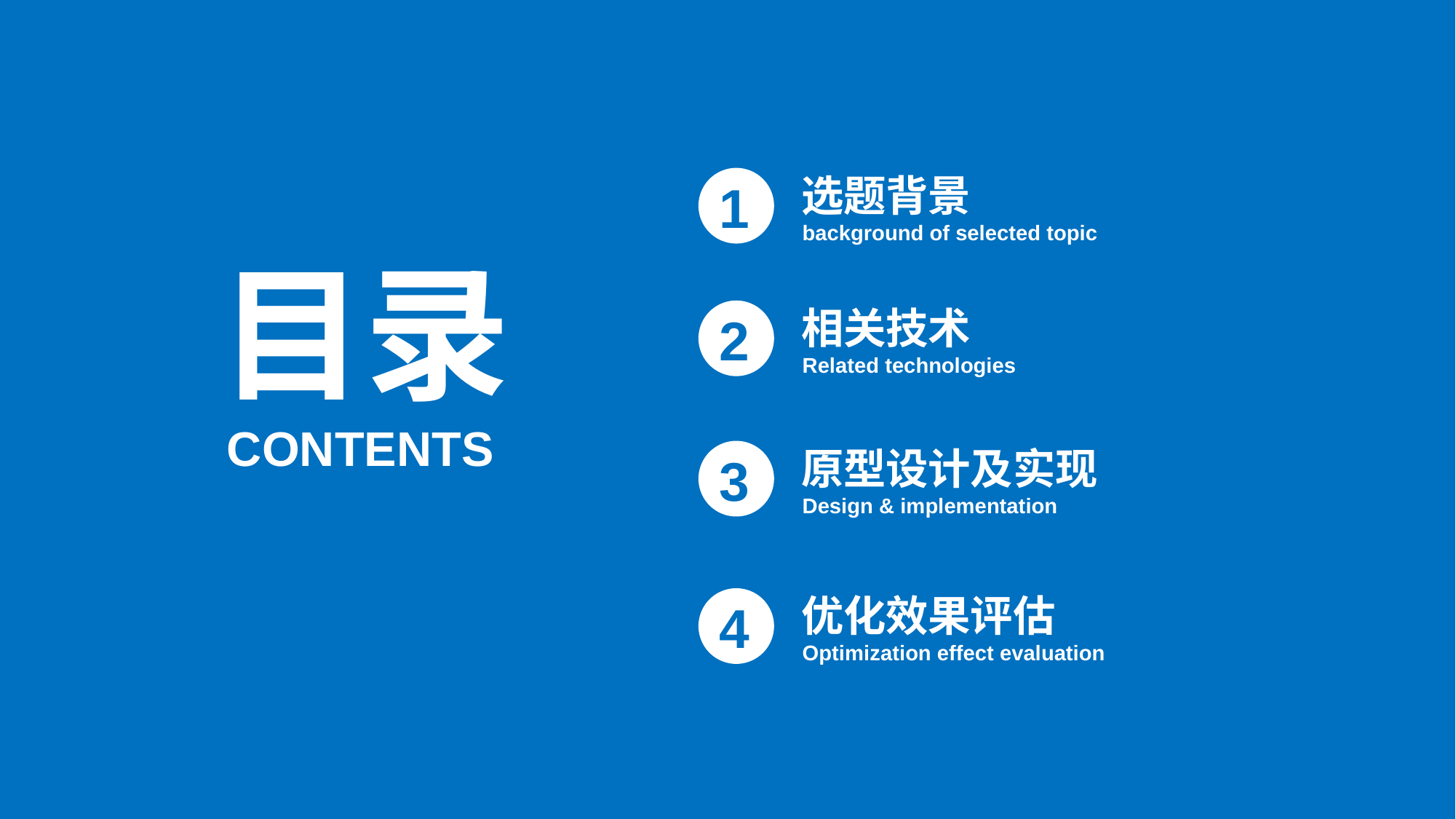

选题背景

1
background of selected topic
目录
CONTENTS
相关技术

2
Related technologies
原型设计及实现

3
Design & implementation
优化效果评估

4
Optimization effect evaluation